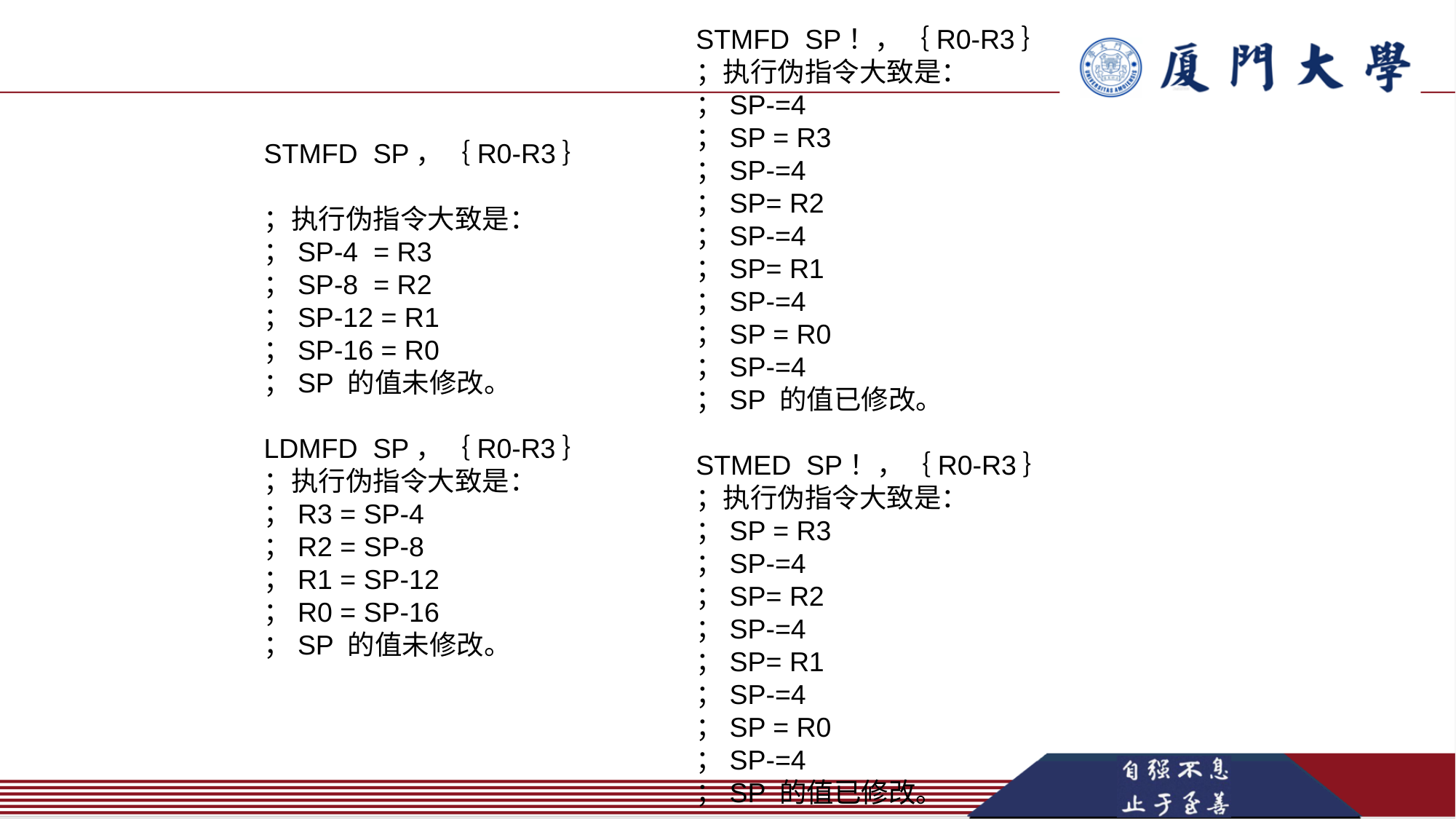

STMFD  SP！，｛R0-R3｝
；执行伪指令大致是：
；SP-=4
；SP = R3
；SP-=4
；SP= R2
；SP-=4
；SP= R1
；SP-=4
；SP = R0
；SP-=4
；SP 的值已修改。

STMED  SP！，｛R0-R3｝
；执行伪指令大致是：
；SP = R3
；SP-=4
；SP= R2
；SP-=4
；SP= R1
；SP-=4
；SP = R0
；SP-=4
；SP 的值已修改。
STMFD  SP，｛R0-R3｝

；执行伪指令大致是：
；SP-4  = R3
；SP-8  = R2
；SP-12 = R1
；SP-16 = R0
；SP 的值未修改。

LDMFD  SP，｛R0-R3｝
；执行伪指令大致是：
；R3 = SP-4
；R2 = SP-8
；R1 = SP-12
；R0 = SP-16
；SP 的值未修改。